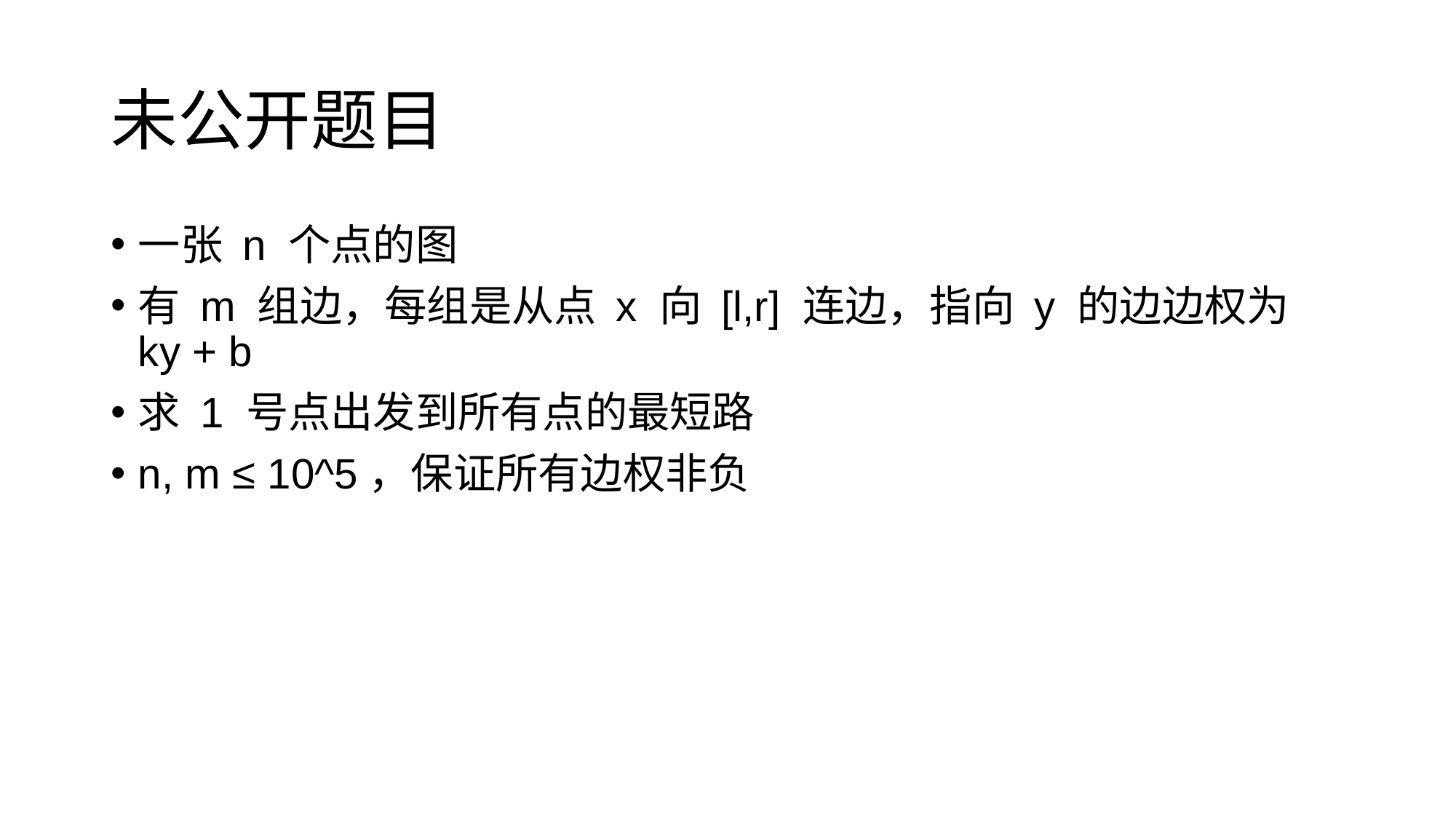

# 未公开题目
一张 n 个点的图
有 m 组边，每组是从点 x 向 [l,r] 连边，指向 y 的边边权为 ky + b
求 1 号点出发到所有点的最短路
n, m ≤ 10^5，保证所有边权非负